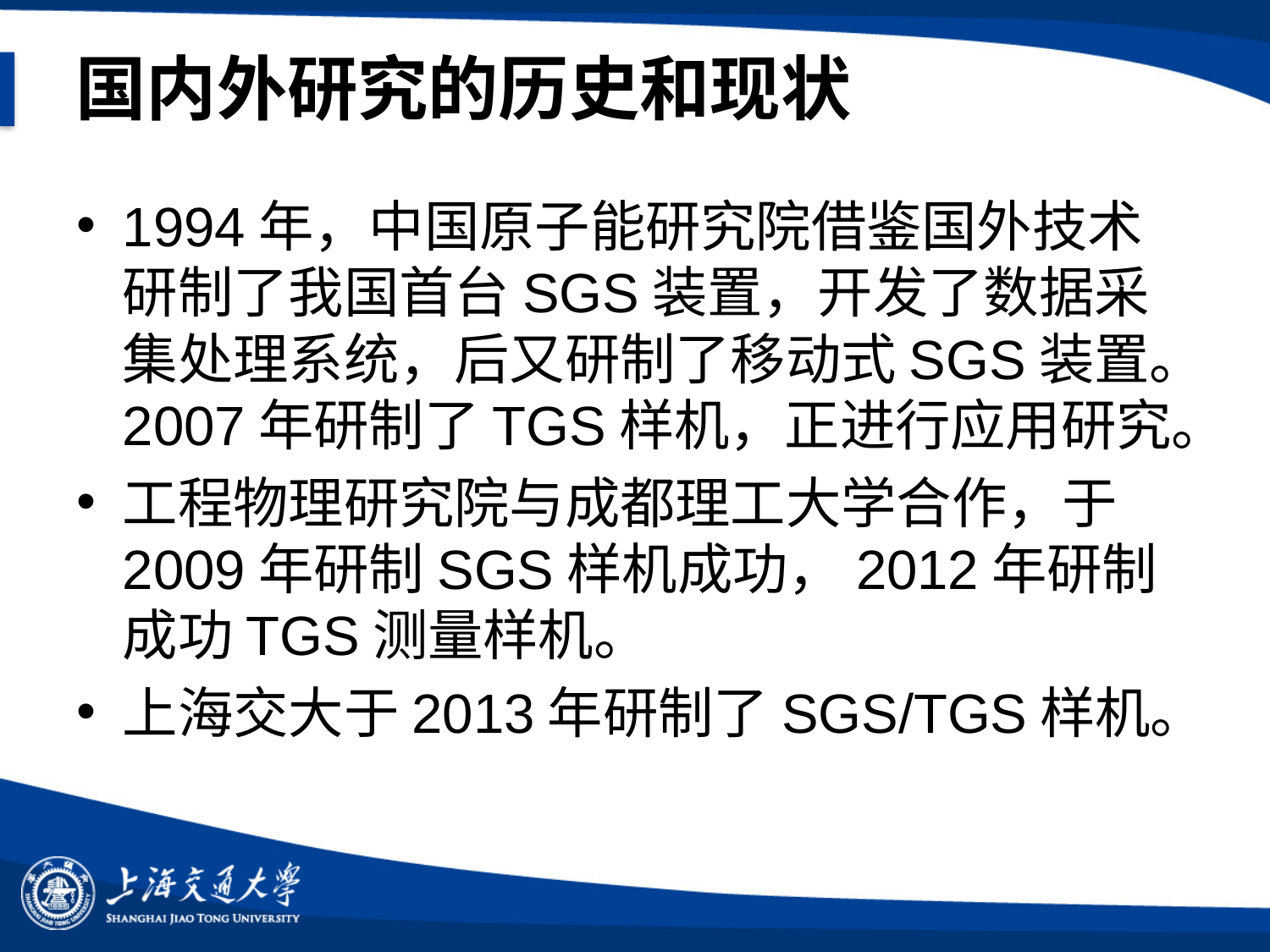

# 国内外研究的历史和现状
1994年，中国原子能研究院借鉴国外技术研制了我国首台SGS装置，开发了数据采集处理系统，后又研制了移动式SGS装置。2007年研制了TGS样机，正进行应用研究。
工程物理研究院与成都理工大学合作，于2009年研制SGS样机成功，2012年研制成功TGS测量样机。
上海交大于2013年研制了SGS/TGS样机。